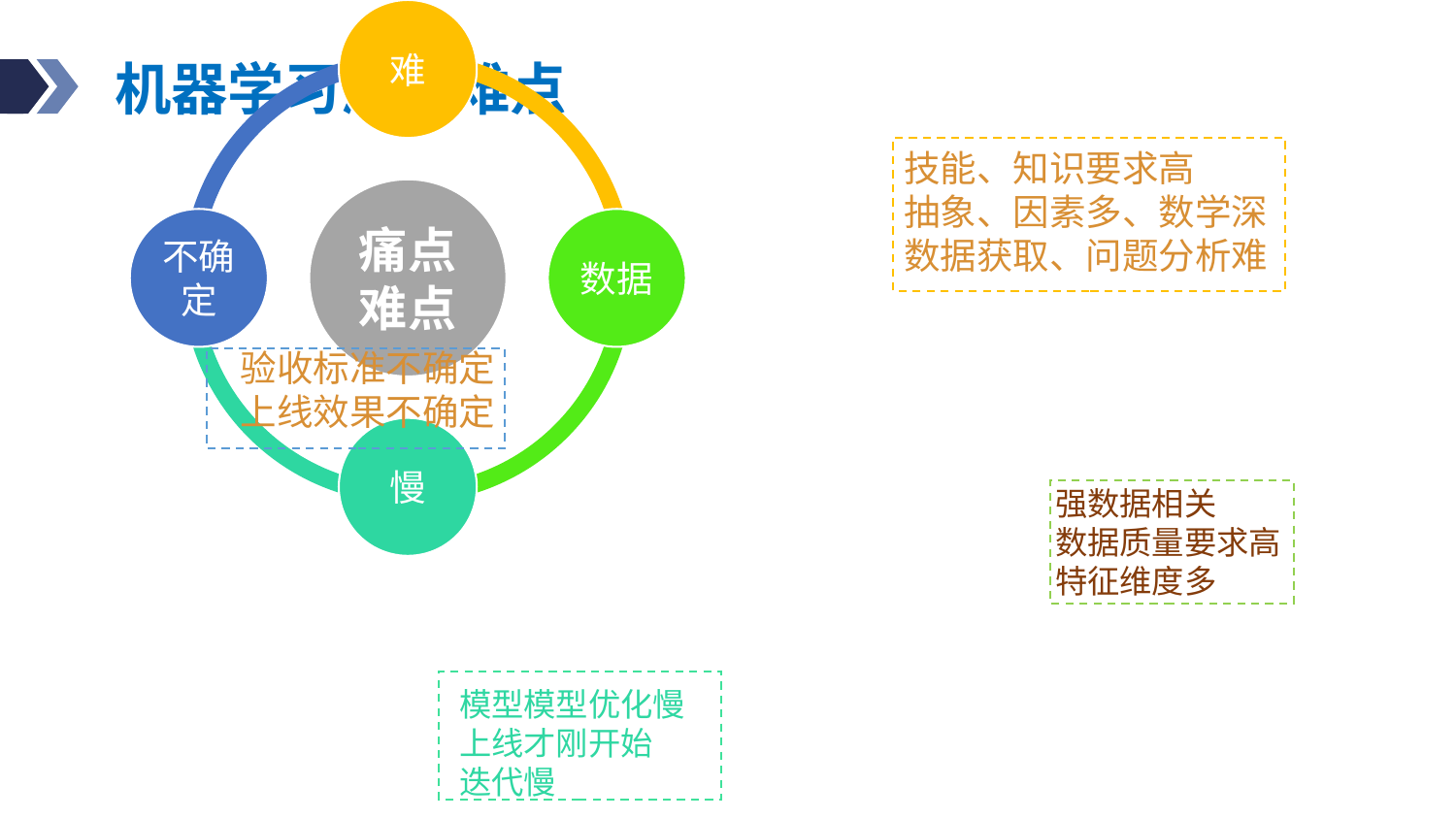

# 机器学习测试难点

技能、知识要求高
抽象、因素多、数学深
数据获取、问题分析难
痛点难点
难
数据
慢
不确定
验收标准不确定
上线效果不确定

强数据相关
数据质量要求高
特征维度多

模型模型优化慢
上线才刚开始
迭代慢